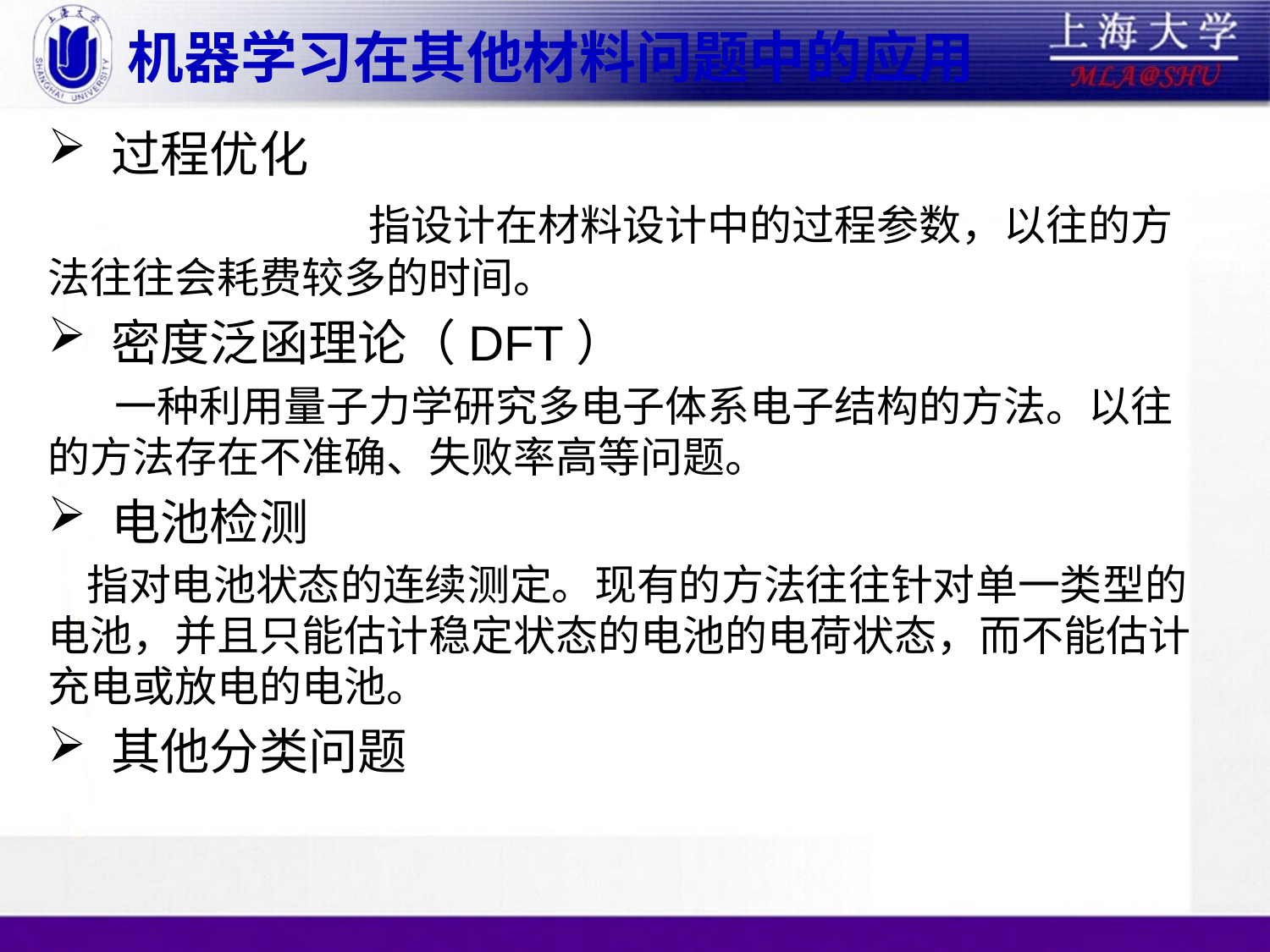

# 机器学习在其他材料问题中的应用
过程优化
		     指设计在材料设计中的过程参数，以往的方法往往会耗费较多的时间。
密度泛函理论（DFT）
      一种利用量子力学研究多电子体系电子结构的方法。以往的方法存在不准确、失败率高等问题。
电池检测
   指对电池状态的连续测定。现有的方法往往针对单一类型的电池，并且只能估计稳定状态的电池的电荷状态，而不能估计充电或放电的电池。
其他分类问题